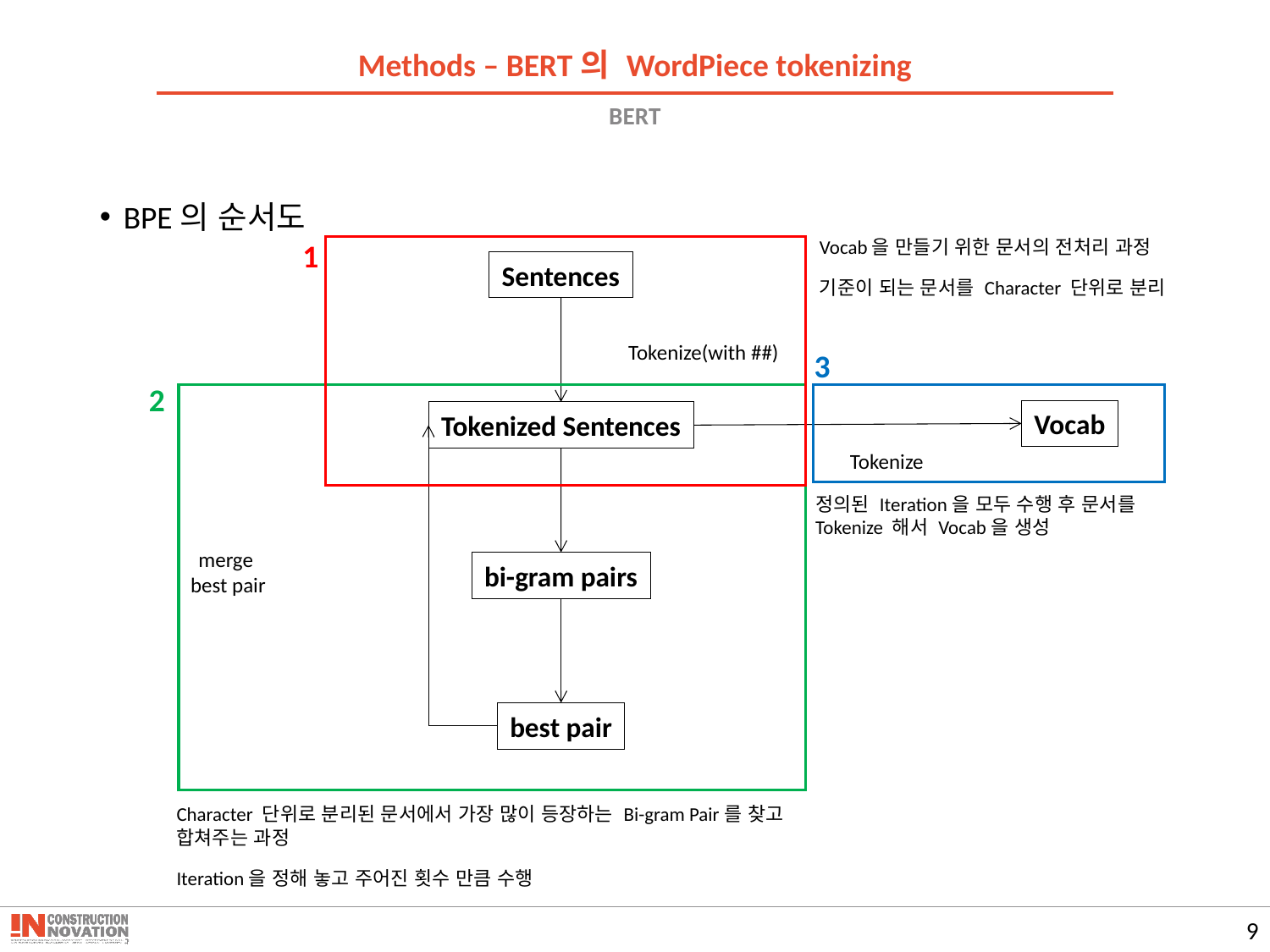

Methods – BERT의 WordPiece tokenizing
# BERT

BPE의 순서도
Vocab을 만들기 위한 문서의 전처리 과정
기준이 되는 문서를 Character 단위로 분리
1

Sentences
Tokenize(with ##)
Vocab
Tokenized Sentences
Tokenize
merge
best pair
bi-gram pairs
best pair
3
2

정의된 Iteration을 모두 수행 후 문서를 Tokenize 해서 Vocab을 생성
Character 단위로 분리된 문서에서 가장 많이 등장하는 Bi-gram Pair를 찾고 합쳐주는 과정
Iteration을 정해 놓고 주어진 횟수 만큼 수행